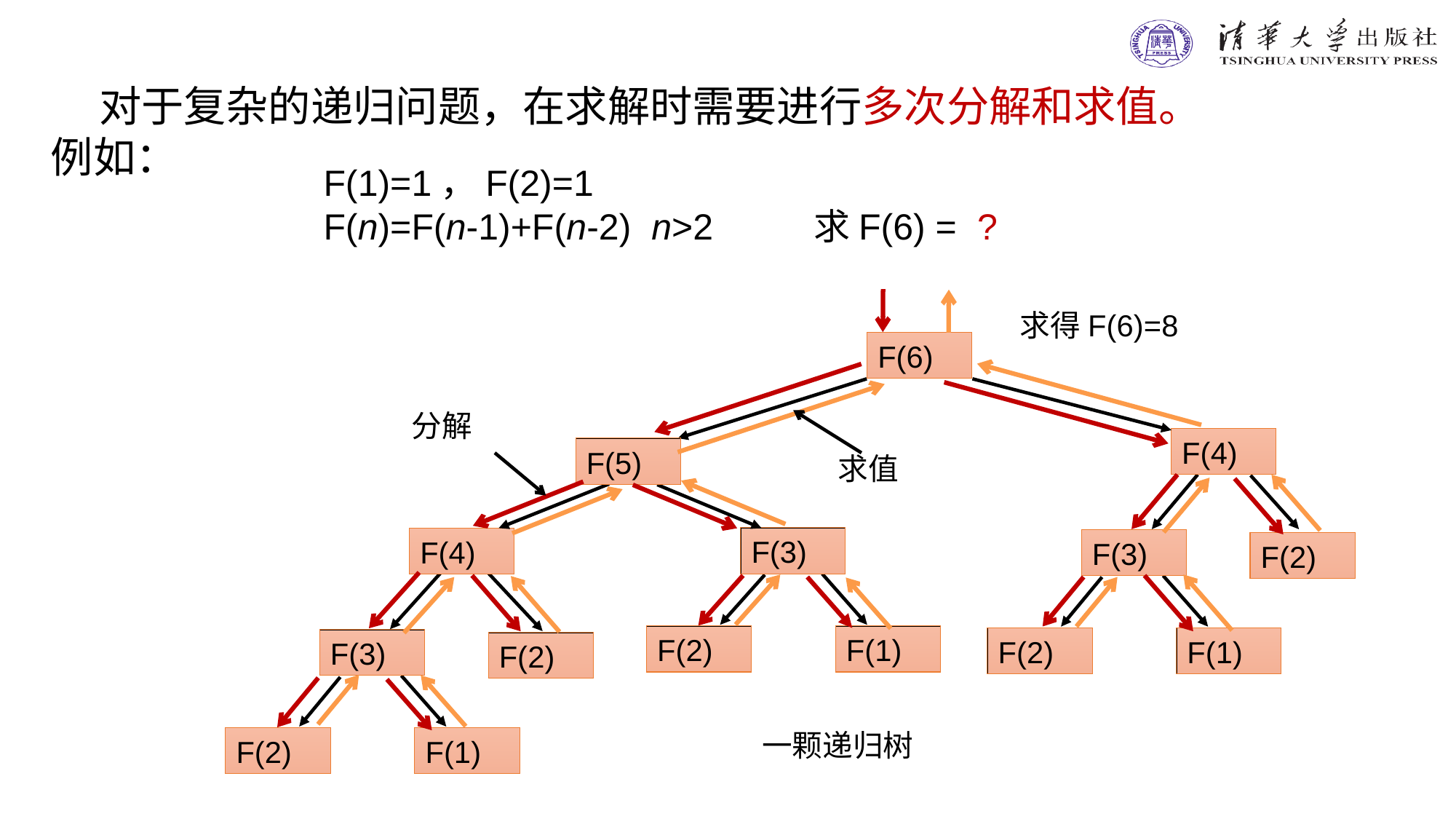

对于复杂的递归问题，在求解时需要进行多次分解和求值。
例如：
F(1)=1，F(2)=1
F(n)=F(n-1)+F(n-2)  n>2         求F(6) =  ?
求得F(6)=8
F(6)

F(4)
F(5)

F(3)
F(4)
F(3)
F(2)

F(2)
F(1)
F(2)
F(1)
F(3)
F(2)

一颗递归树
F(2)
F(1)
分解
求值